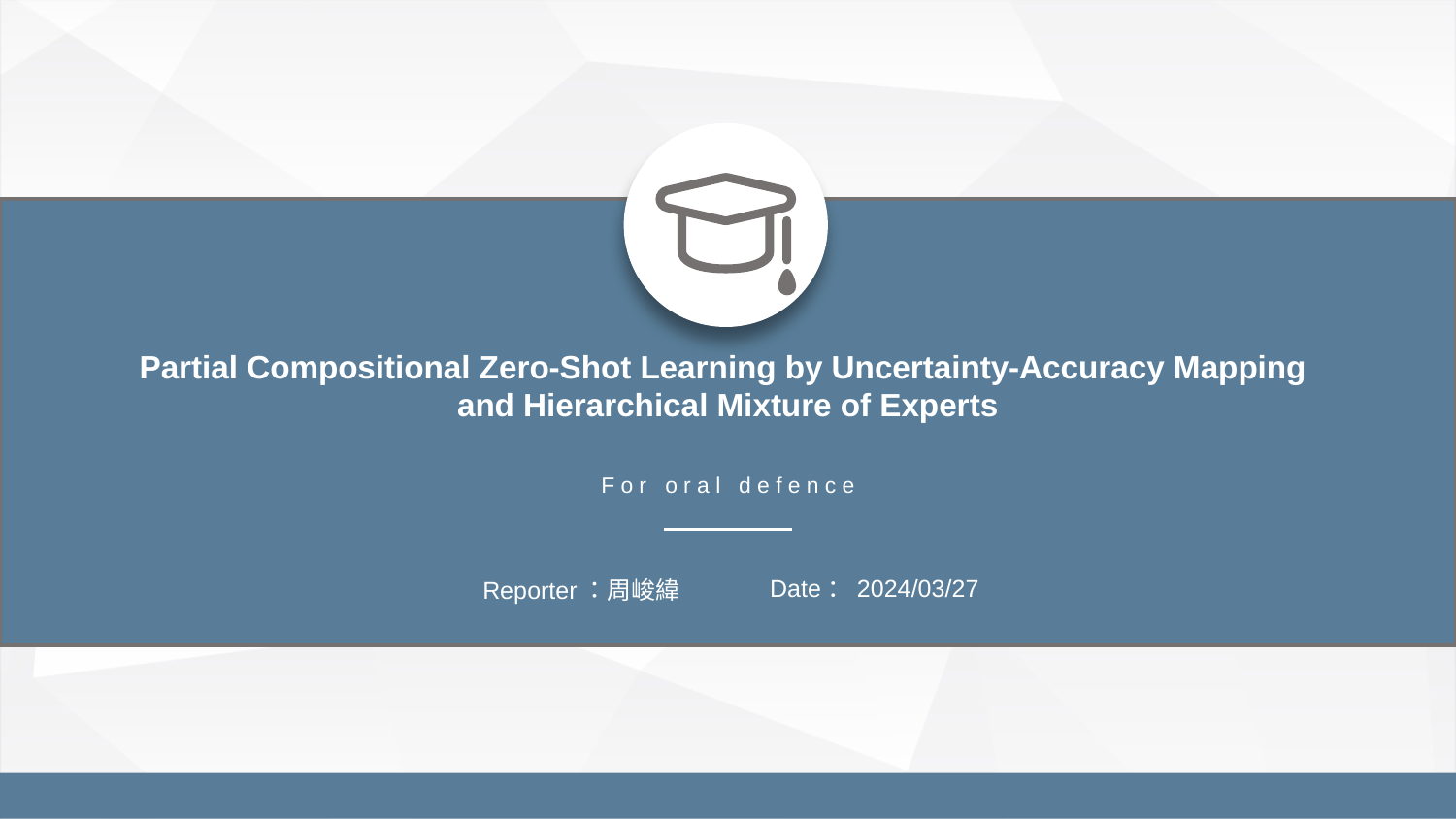

Partial Compositional Zero-Shot Learning by Uncertainty-Accuracy Mapping
and Hierarchical Mixture of Experts
For oral defence
Date：2024/03/27
Reporter：周峻緯